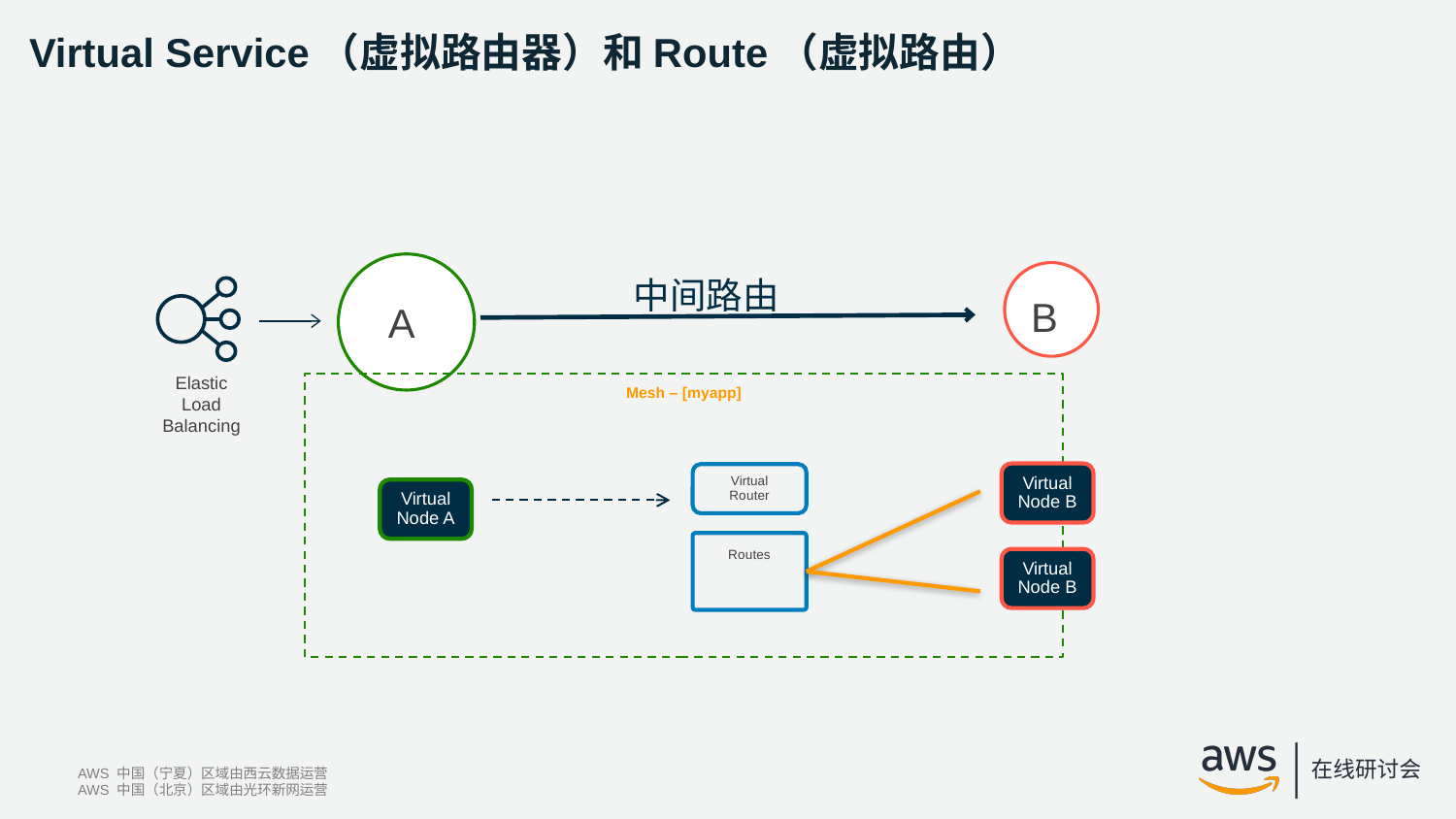

# Virtual Service（虚拟路由器）和Route（虚拟路由）

A

中间路由

B

Elastic Load Balancing
Mesh – [myapp]
Virtual Node B
Virtual Router
Virtual Node A
Routes

Virtual Node B
App Mesh